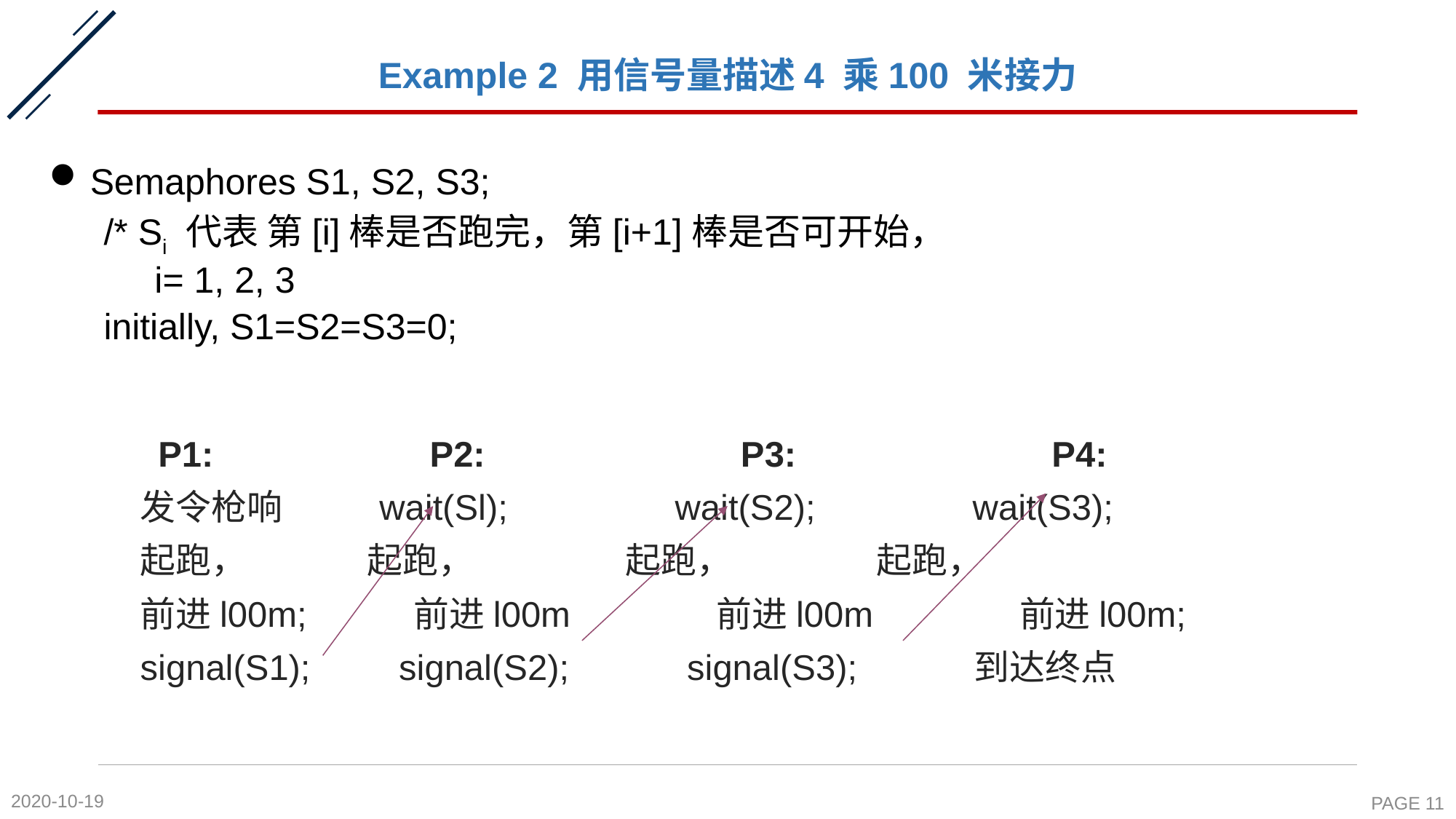

# Example 2 用信号量描述4 乘100 米接力
Semaphores S1, S2, S3;
/* Si 代表 第[i]棒是否跑完，第[i+1]棒是否可开始，
     i= 1, 2, 3
initially, S1=S2=S3=0;

  P1:                      P2:                          P3:                          P4:
发令枪响           wait(Sl);                 wait(S2);                wait(S3);
起跑，               起跑，                   起跑，                  起跑，
前进l00m;          前进l00m              前进l00m              前进l00m;
signal(S1);         signal(S2);            signal(S3);           到达终点

2020-10-19
PAGE 11